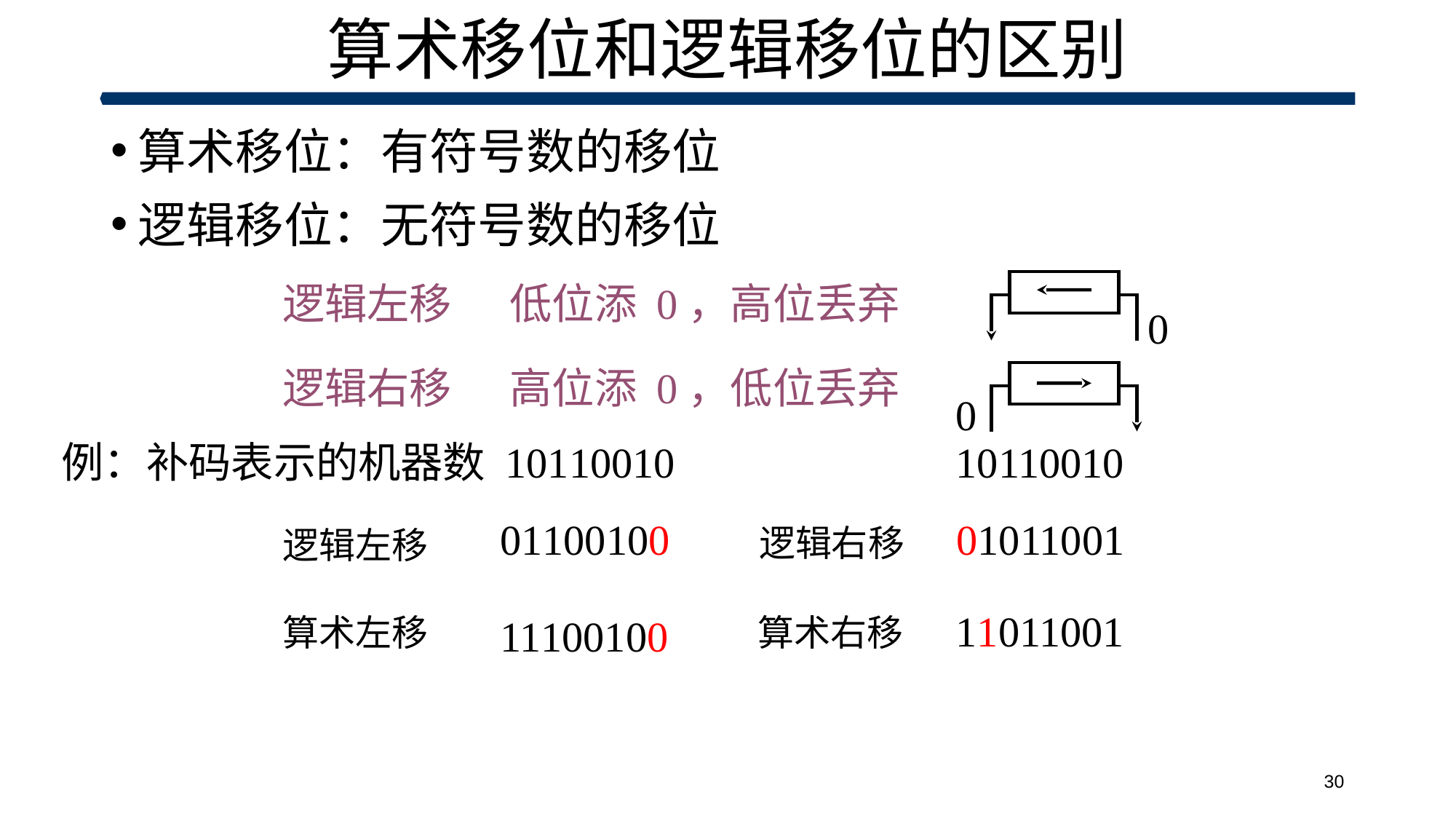

# 算术移位和逻辑移位的区别
算术移位：有符号数的移位
逻辑移位：无符号数的移位
逻辑左移
低位添 0，高位丢弃

0
逻辑右移
高位添 0，低位丢弃

0

例：补码表示的机器数 10110010			  10110010
01100100
01011001
逻辑右移
逻辑左移
11011001
算术左移
算术右移
11100100
30